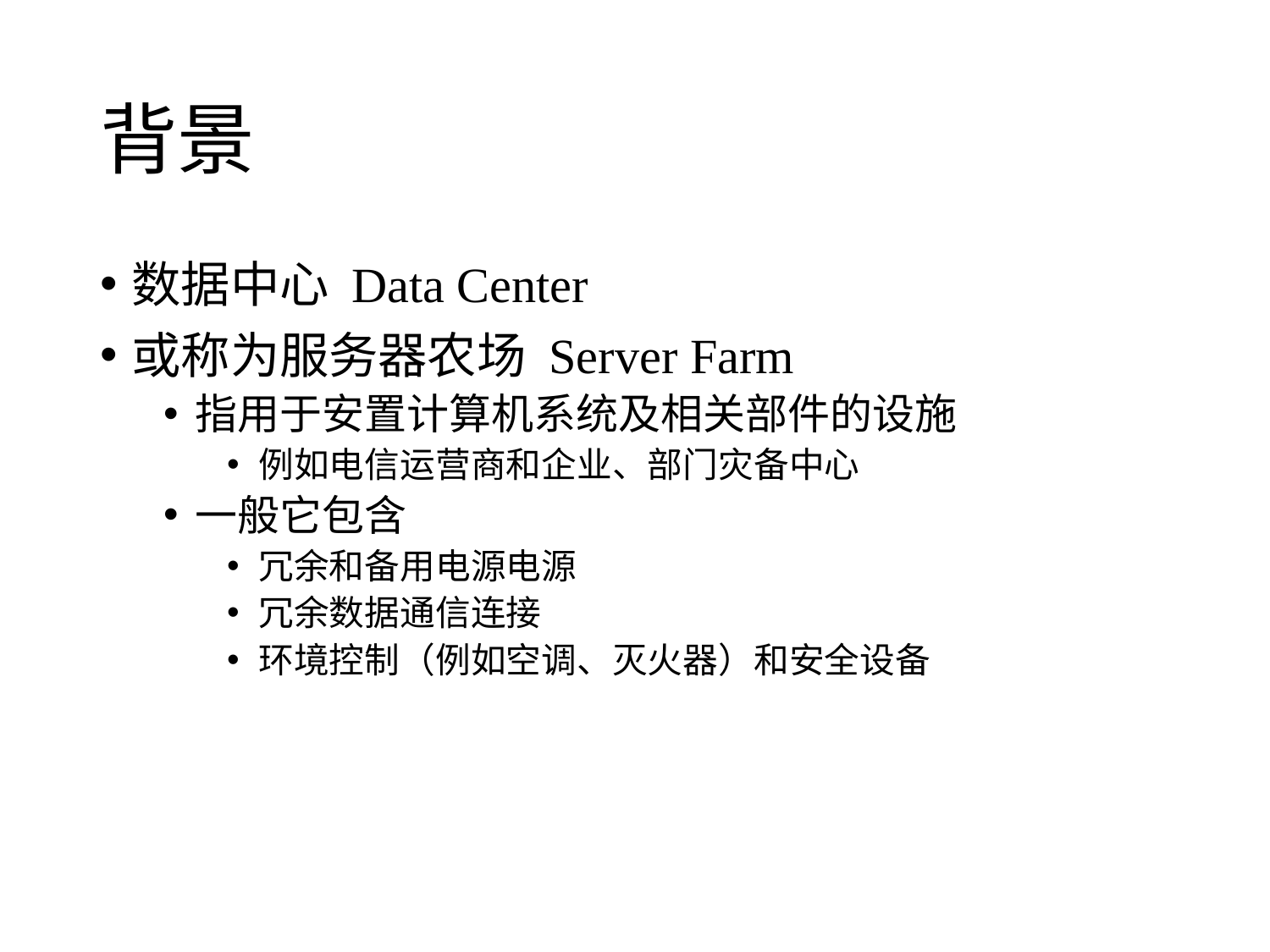

# 背景
数据中心 Data Center
或称为服务器农场 Server Farm
指用于安置计算机系统及相关部件的设施
例如电信运营商和企业、部门灾备中心
一般它包含
冗余和备用电源电源
冗余数据通信连接
环境控制（例如空调、灭火器）和安全设备